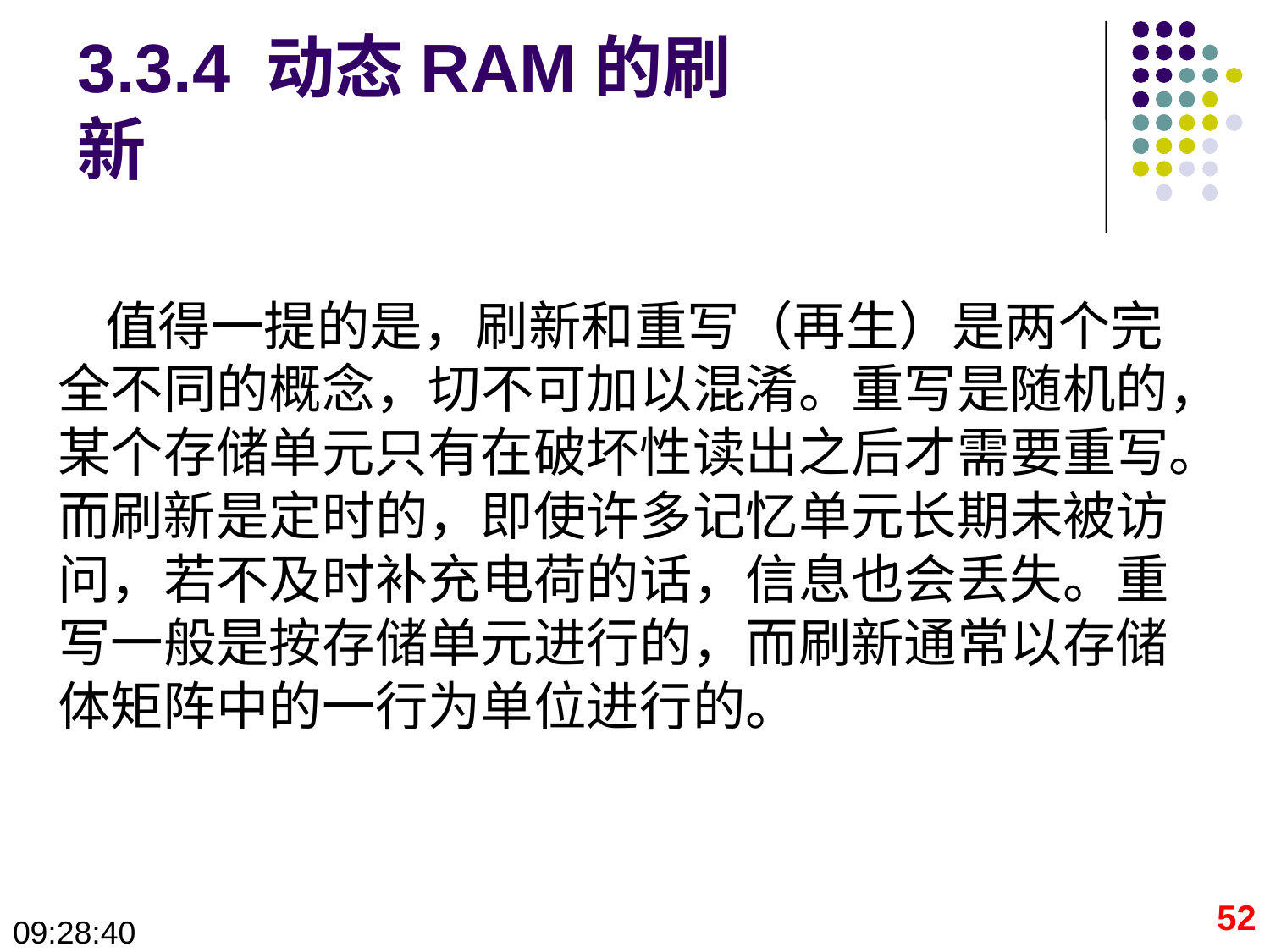

# 3.3.4 动态RAM的刷新
值得一提的是，刷新和重写（再生）是两个完全不同的概念，切不可加以混淆。重写是随机的，某个存储单元只有在破坏性读出之后才需要重写。而刷新是定时的，即使许多记忆单元长期未被访问，若不及时补充电荷的话，信息也会丢失。重写一般是按存储单元进行的，而刷新通常以存储体矩阵中的一行为单位进行的。
52
09:28:40